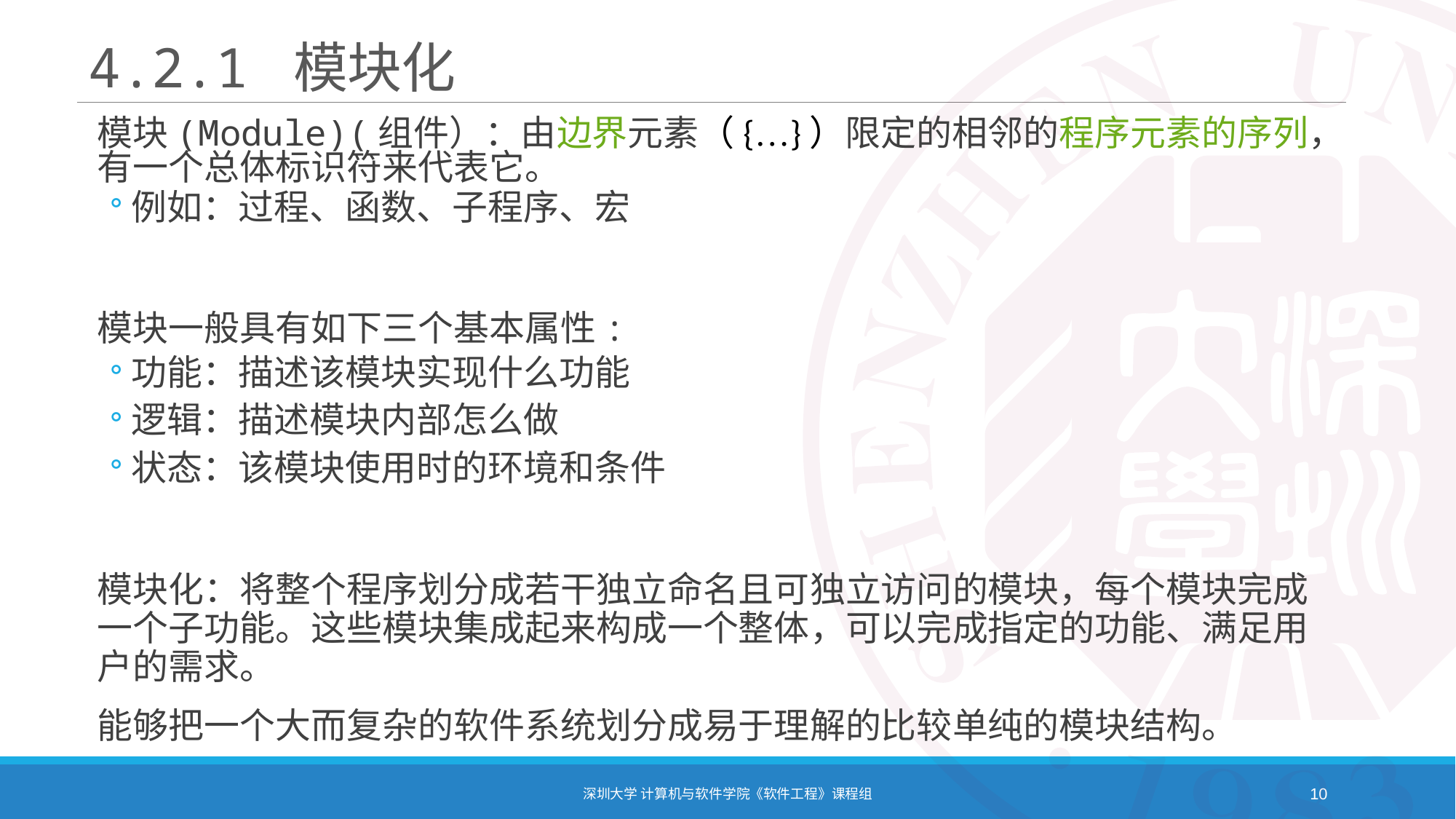

# 4.2.1 模块化
模块(Module)(组件）：由边界元素（{…}）限定的相邻的程序元素的序列，有一个总体标识符来代表它。
例如：过程、函数、子程序、宏

模块一般具有如下三个基本属性:
功能：描述该模块实现什么功能
逻辑：描述模块内部怎么做
状态：该模块使用时的环境和条件

模块化：将整个程序划分成若干独立命名且可独立访问的模块，每个模块完成一个子功能。这些模块集成起来构成一个整体，可以完成指定的功能、满足用户的需求。
能够把一个大而复杂的软件系统划分成易于理解的比较单纯的模块结构。

深圳大学 计算机与软件学院《软件工程》课程组
10